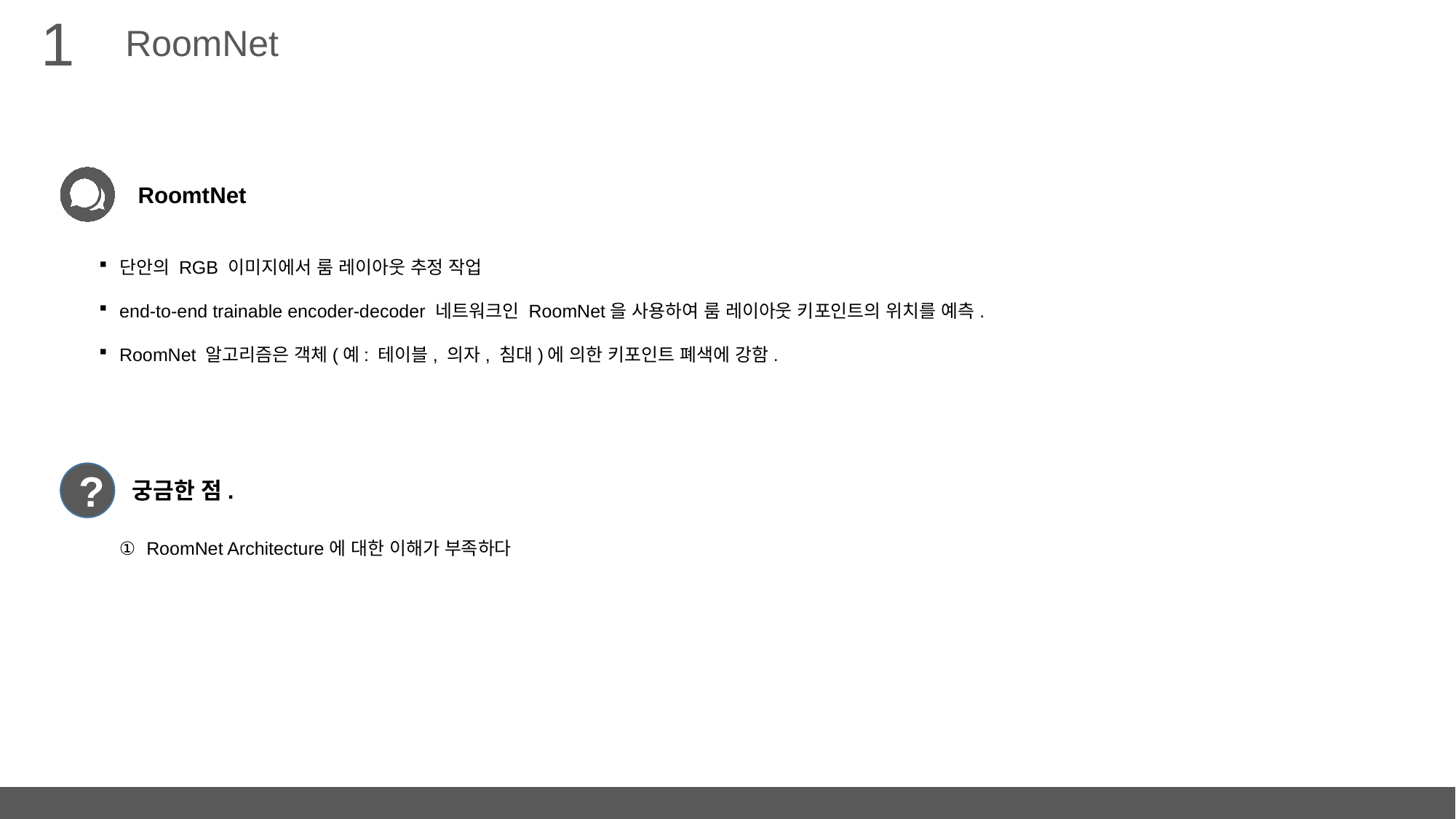

1
RoomNet

RoomtNet
단안의 RGB 이미지에서 룸 레이아웃 추정 작업
end-to-end trainable encoder-decoder 네트워크인 RoomNet을 사용하여 룸 레이아웃 키포인트의 위치를 예측.
RoomNet 알고리즘은 객체(예: 테이블, 의자, 침대)에 의한 키포인트 폐색에 강함.
?
궁금한 점.
RoomNet Architecture에 대한 이해가 부족하다